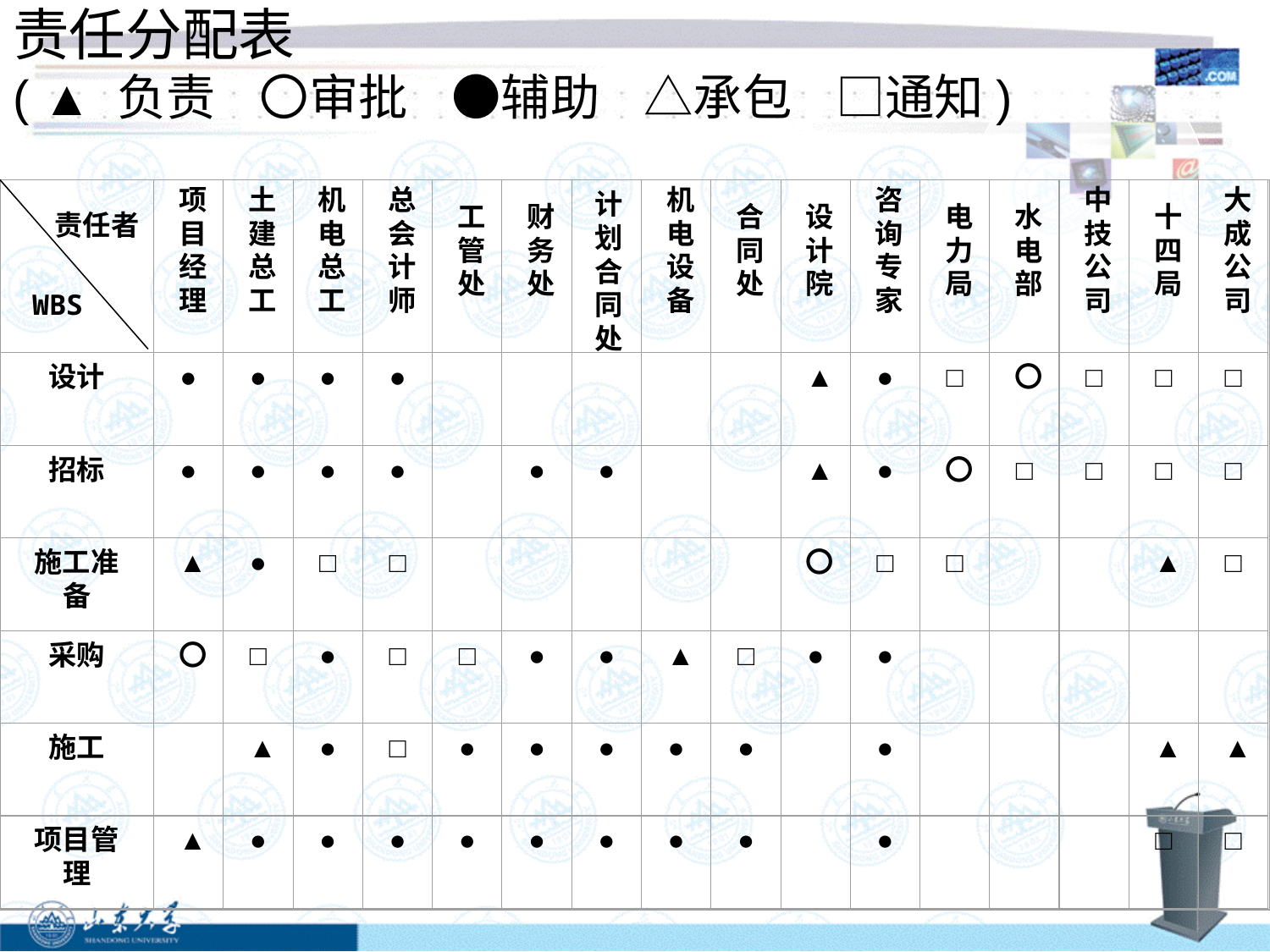

# 责任分配表 ( ▲ 负责    〇审批    ●辅助    △承包    □通知)

 WBS

项目经理

土建总工

机电总工

总会计师

工管处

财务处

计划合同处

机电设备

合同处

设计院

咨询专家

电力局

水电部

中技公司

十四局

大成公司

设计

●

●

●

●

▲

●

□

〇

□

□

□

招标

●

●

●

●

●

●

▲

●

〇

□

□

□

□

施工准备

▲

●

□

□

〇

□

□

▲

□

采购

〇

□

●

□

□

●

●

▲

□

●

●

施工

▲

●

□

●

●

●

●

●

●

▲

▲

项目管理

▲

●

●

●

●

●

●

●

●

●

□

□

责任者